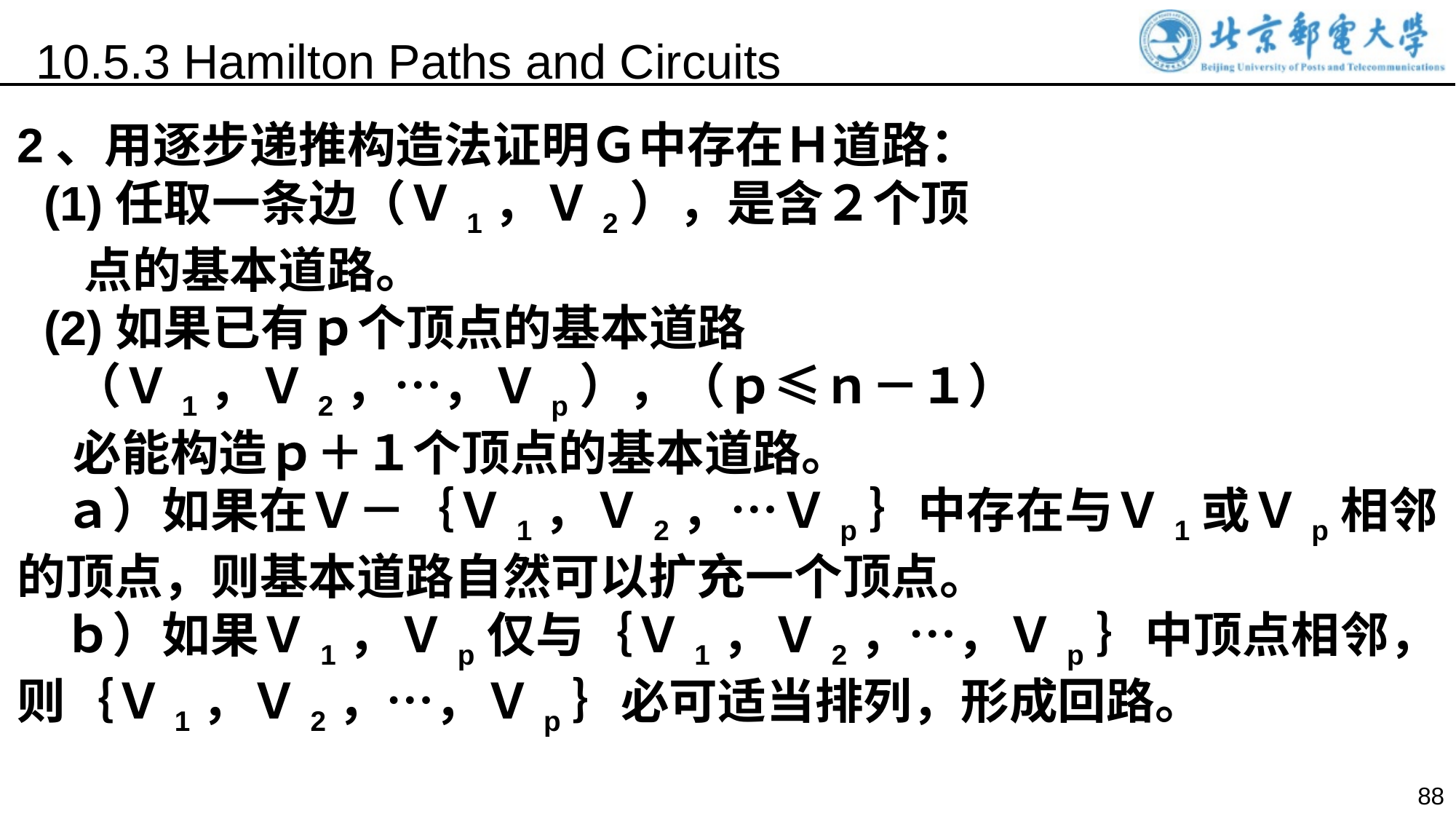

10.5.3 Hamilton Paths and Circuits
2、用逐步递推构造法证明Ｇ中存在Ｈ道路：
  (1)任取一条边（Ｖ1，Ｖ2），是含２个顶
     点的基本道路。
  (2)如果已有ｐ个顶点的基本道路
    （Ｖ1，Ｖ2，…，Ｖp），（ｐ≤ｎ－１）
    必能构造ｐ＋１个顶点的基本道路。
   ａ）如果在Ｖ－｛Ｖ1，Ｖ2，…Ｖp｝中存在与Ｖ1或Ｖp相邻的顶点，则基本道路自然可以扩充一个顶点。
   ｂ）如果Ｖ1，Ｖp仅与｛Ｖ1，Ｖ2，…，Ｖp｝中顶点相邻，则｛Ｖ1，Ｖ2，…，Ｖp｝必可适当排列，形成回路。